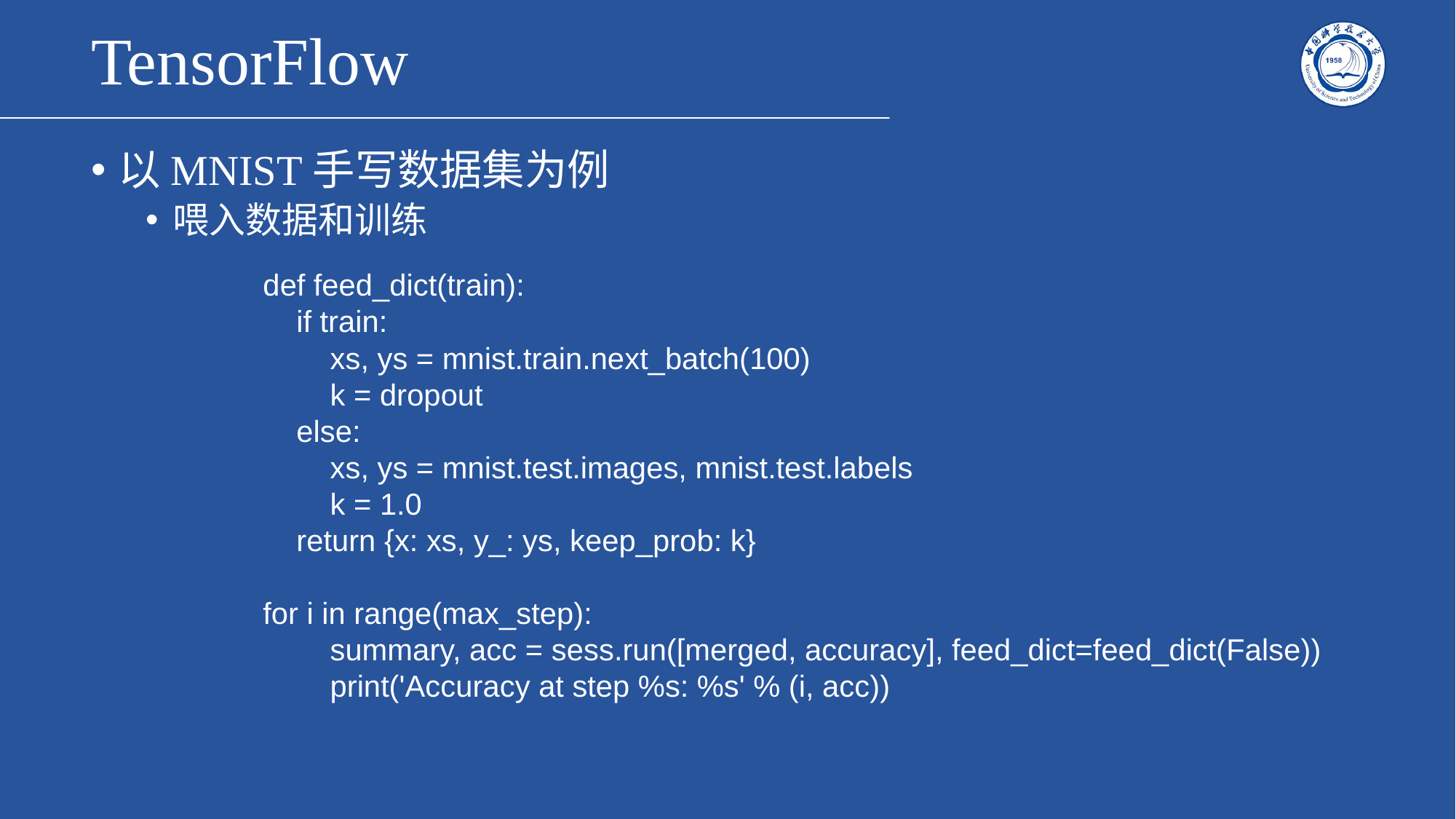

# TensorFlow
38
以MNIST手写数据集为例
喂入数据和训练

def feed_dict(train):
    if train:
        xs, ys = mnist.train.next_batch(100)
        k = dropout
    else:
        xs, ys = mnist.test.images, mnist.test.labels
        k = 1.0
    return {x: xs, y_: ys, keep_prob: k}

for i in range(max_step):
        summary, acc = sess.run([merged, accuracy], feed_dict=feed_dict(False))
        print('Accuracy at step %s: %s' % (i, acc))